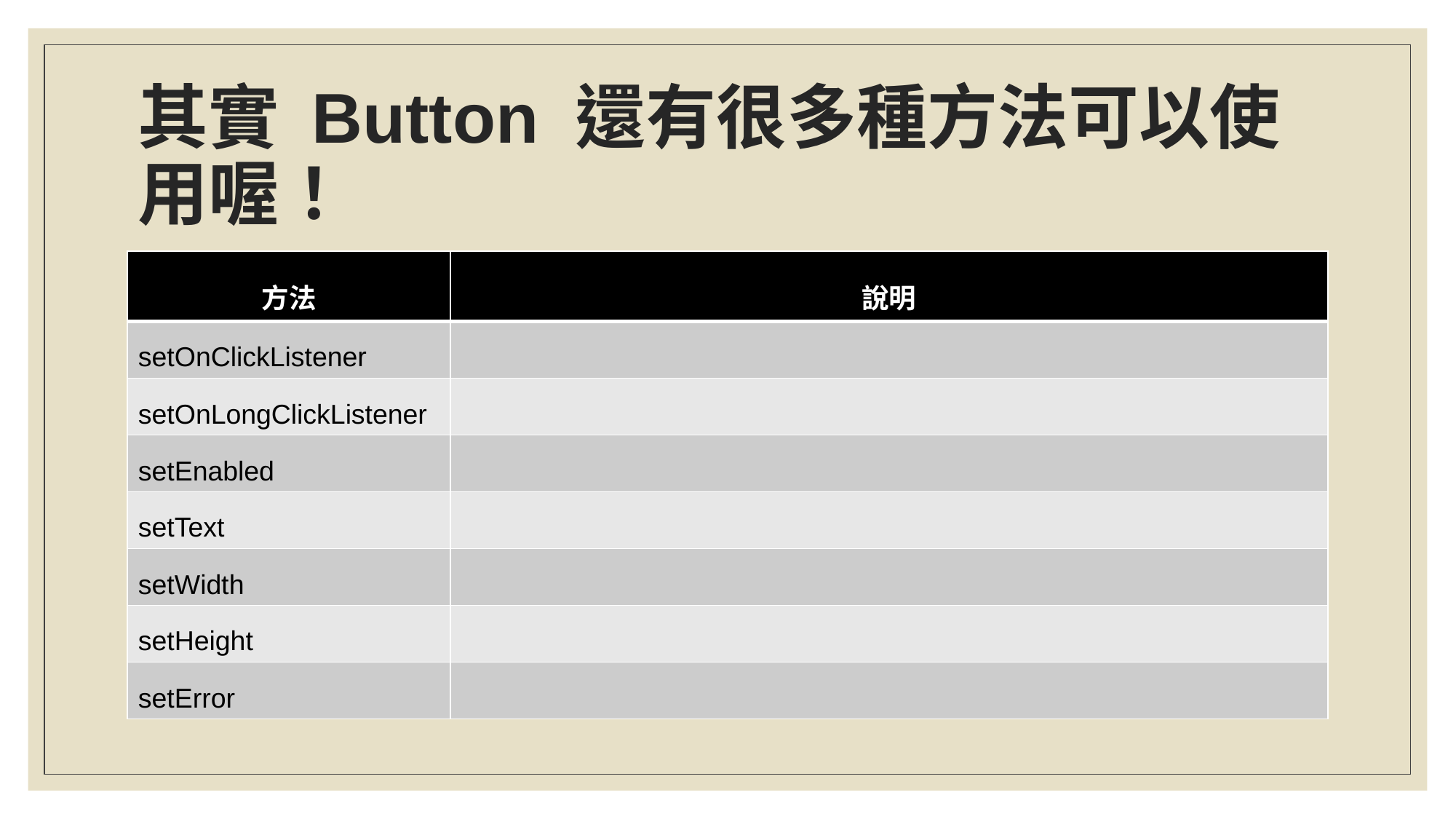

# 其實 Button 還有很多種方法可以使用喔！
| 方法 | 說明 |
| --- | --- |
| setOnClickListener |  |
| setOnLongClickListener |  |
| setEnabled |  |
| setText |  |
| setWidth |  |
| setHeight |  |
| setError |  |